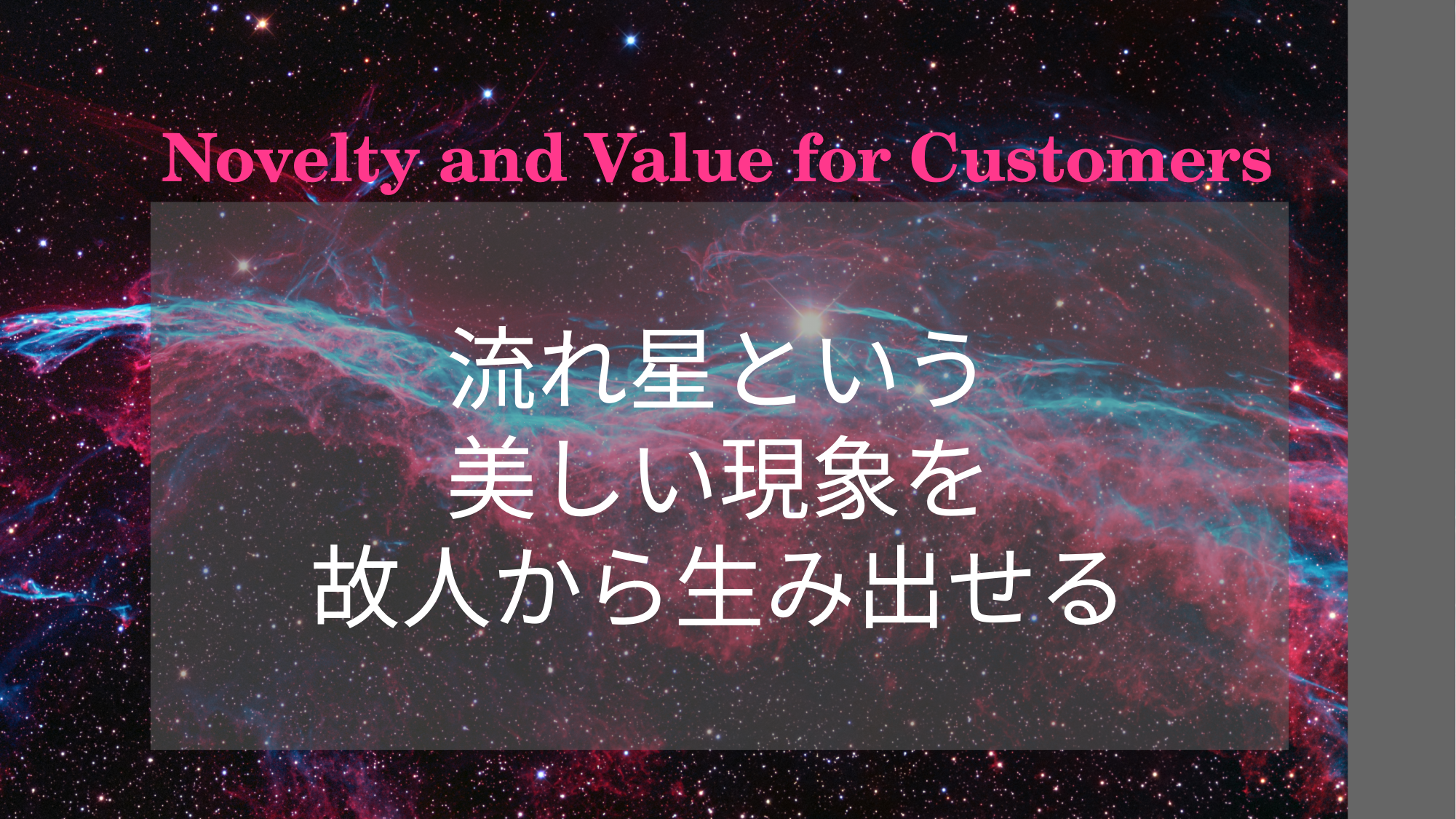

# Novelty and Value for Customers
流れ星という
美しい現象を
故人から生み出せる